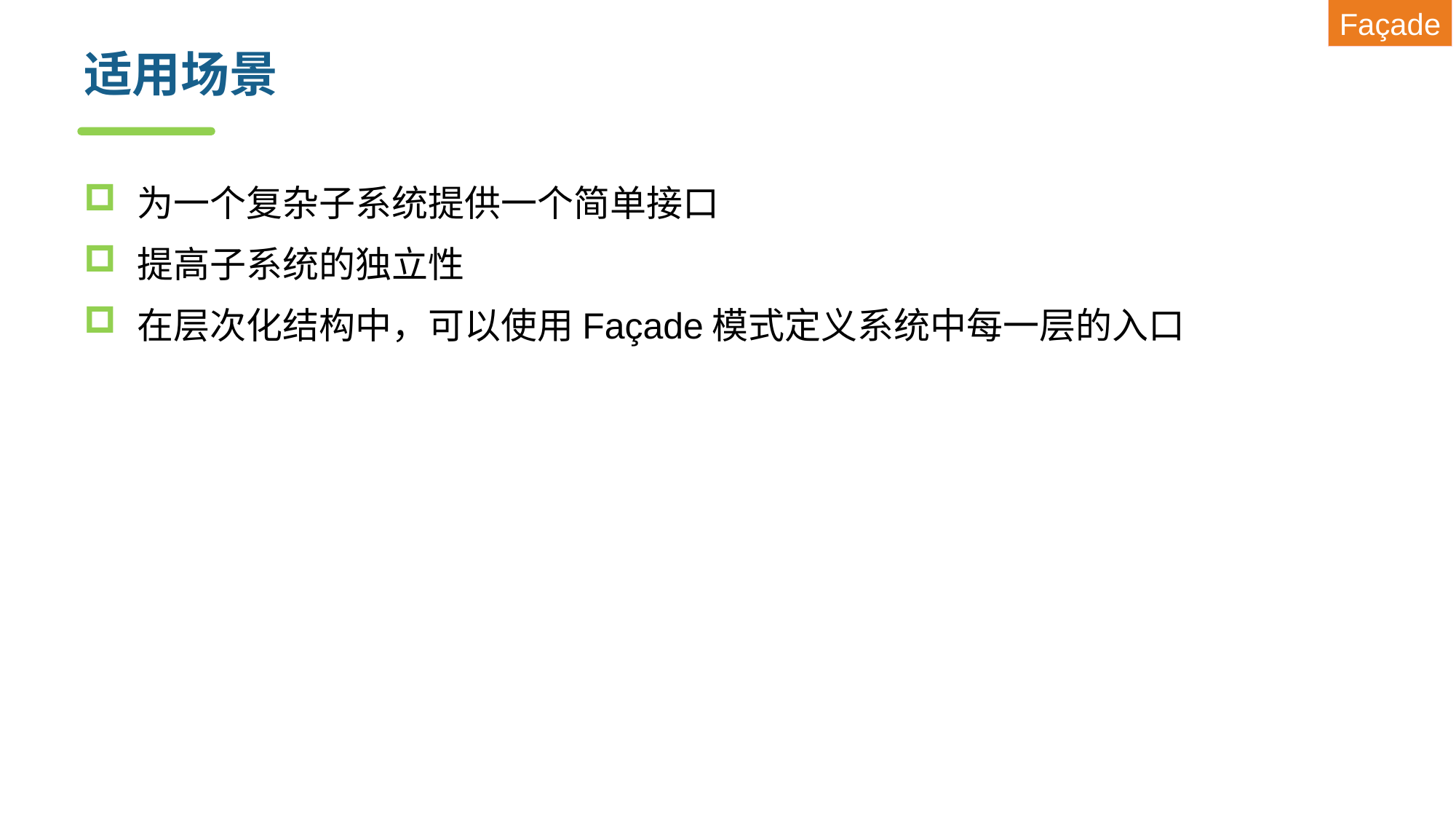

Façade
# 适用场景
为一个复杂子系统提供一个简单接口
提高子系统的独立性
在层次化结构中，可以使用Façade模式定义系统中每一层的入口
126